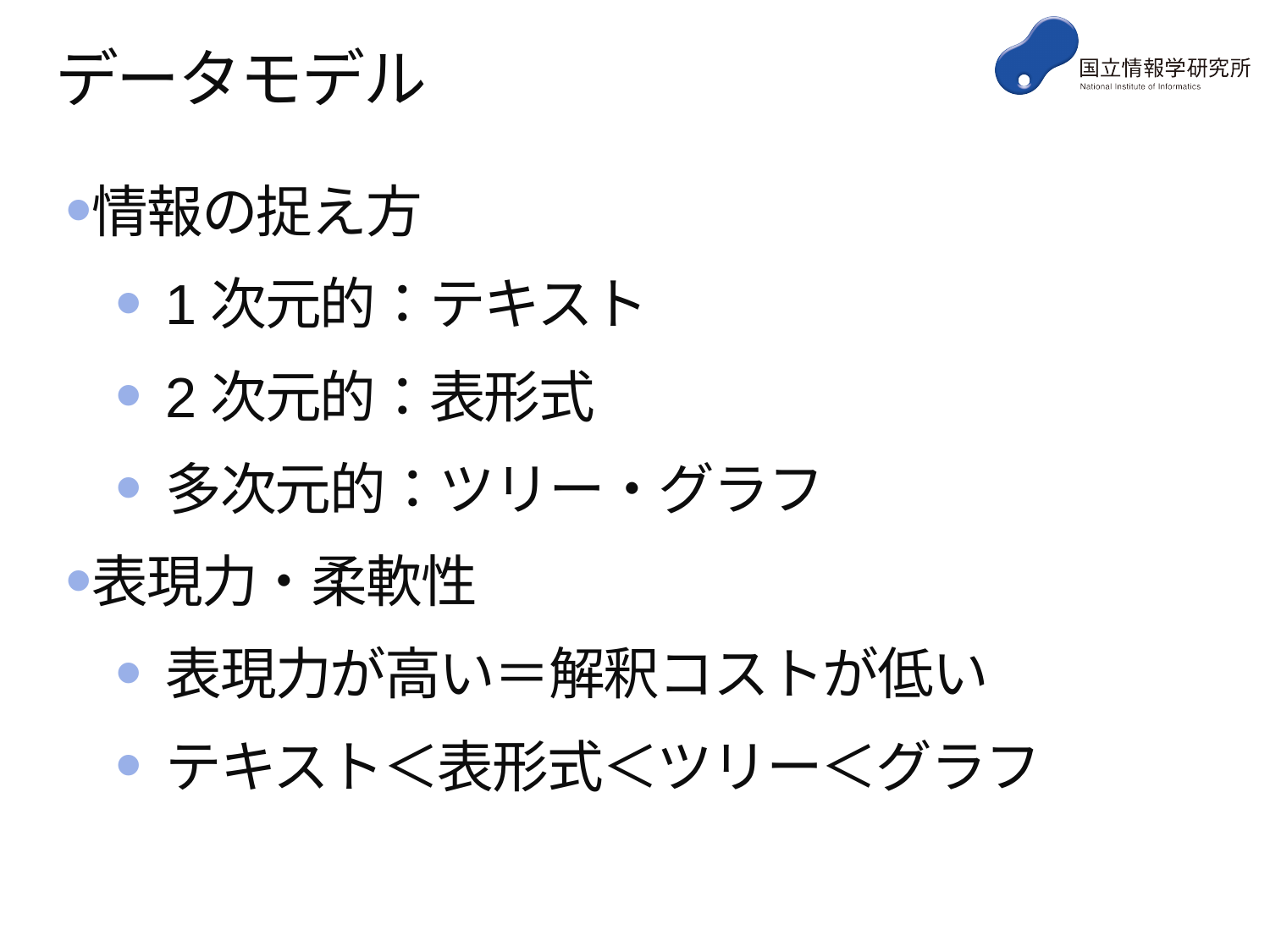

# データモデル
情報の捉え方
1次元的：テキスト
2次元的：表形式
多次元的：ツリー・グラフ
表現力・柔軟性
表現力が高い＝解釈コストが低い
テキスト＜表形式＜ツリー＜グラフ